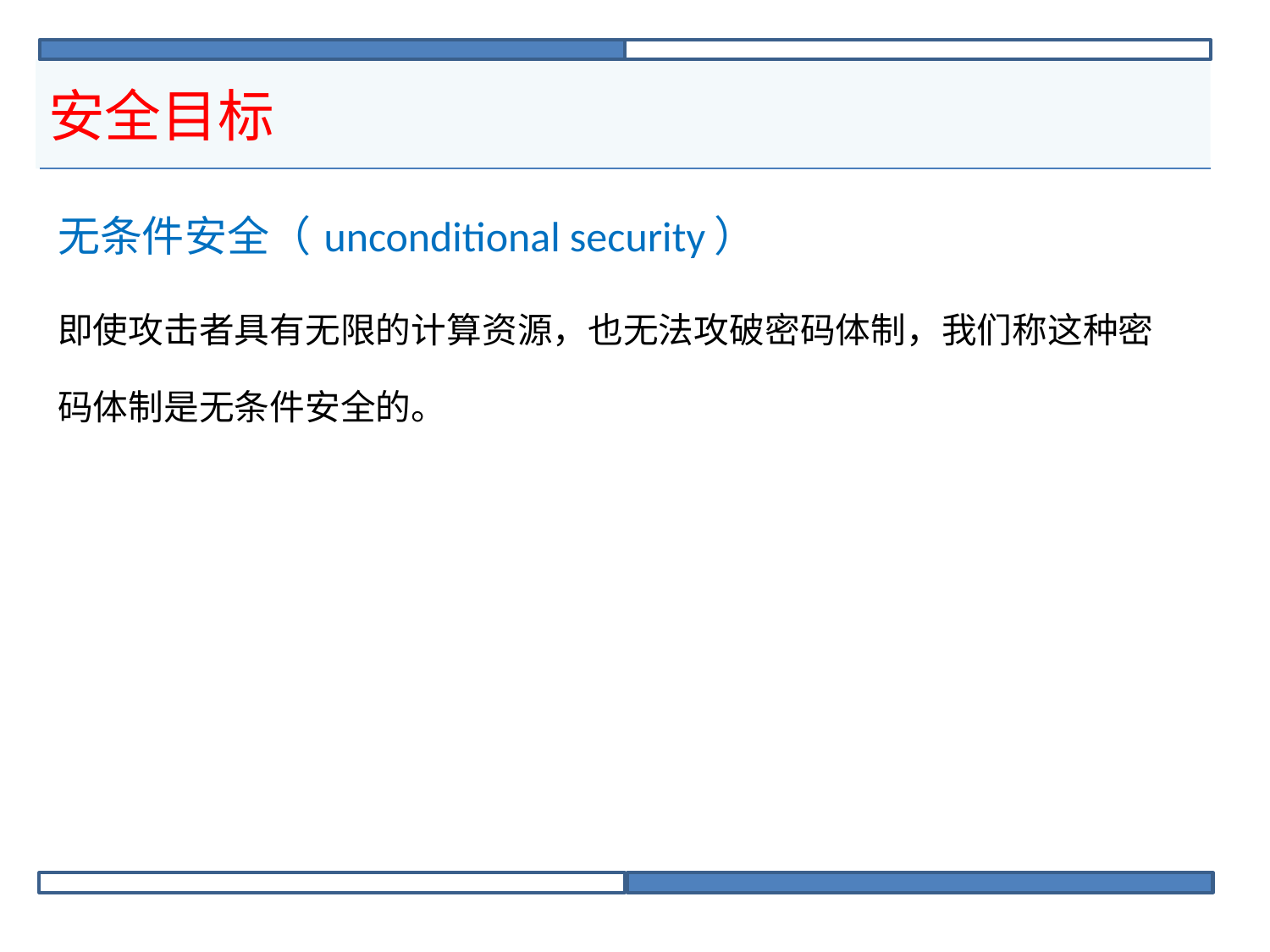

# 安全目标
| 无条件安全（unconditional security） |
| --- |
| 即使攻击者具有无限的计算资源，也无法攻破密码体制，我们称这种密码体制是无条件安全的。 |